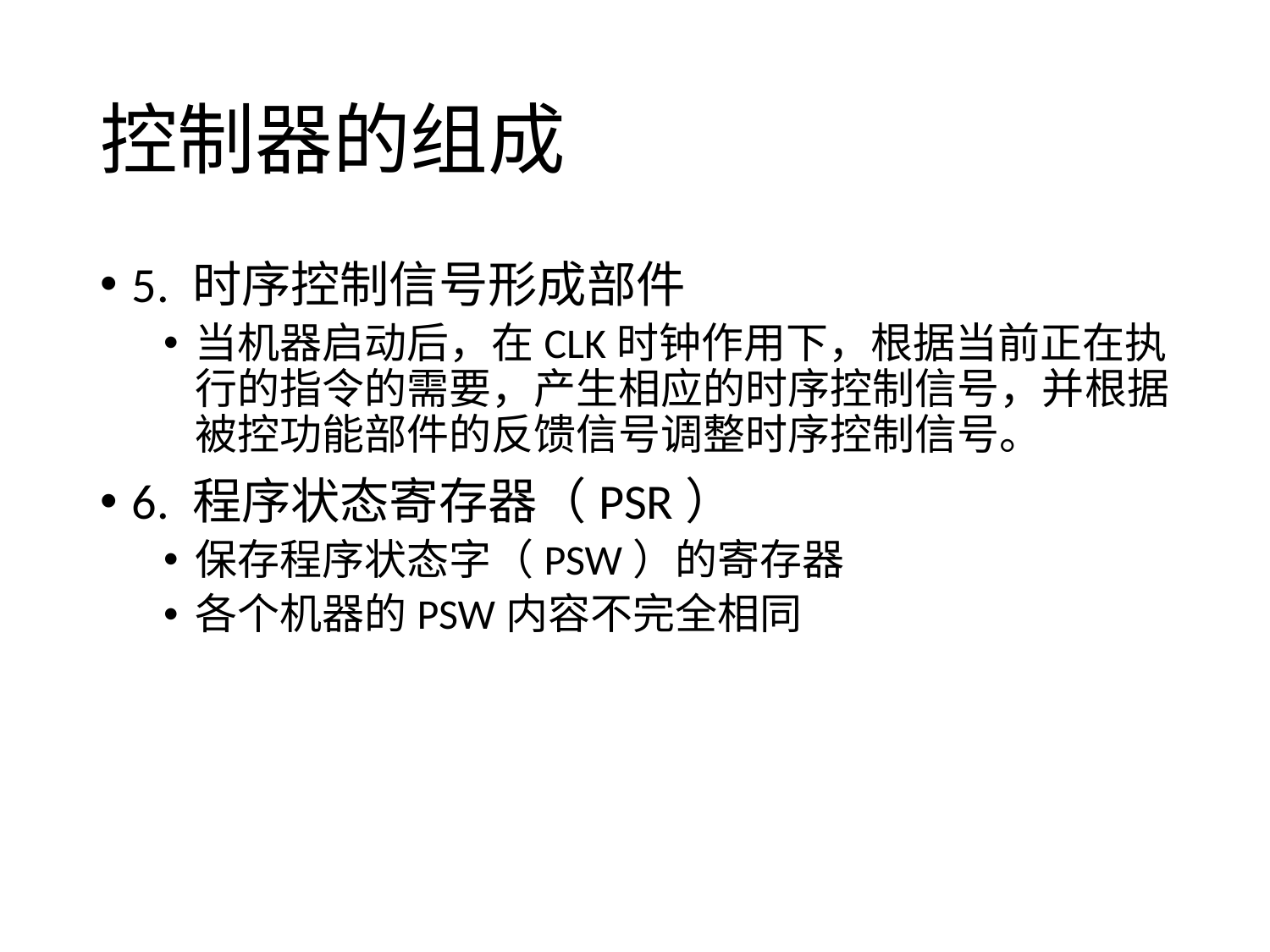

# 控制器的组成
5. 时序控制信号形成部件
当机器启动后，在CLK时钟作用下，根据当前正在执行的指令的需要，产生相应的时序控制信号，并根据被控功能部件的反馈信号调整时序控制信号。
6. 程序状态寄存器（PSR）
保存程序状态字（PSW）的寄存器
各个机器的PSW内容不完全相同